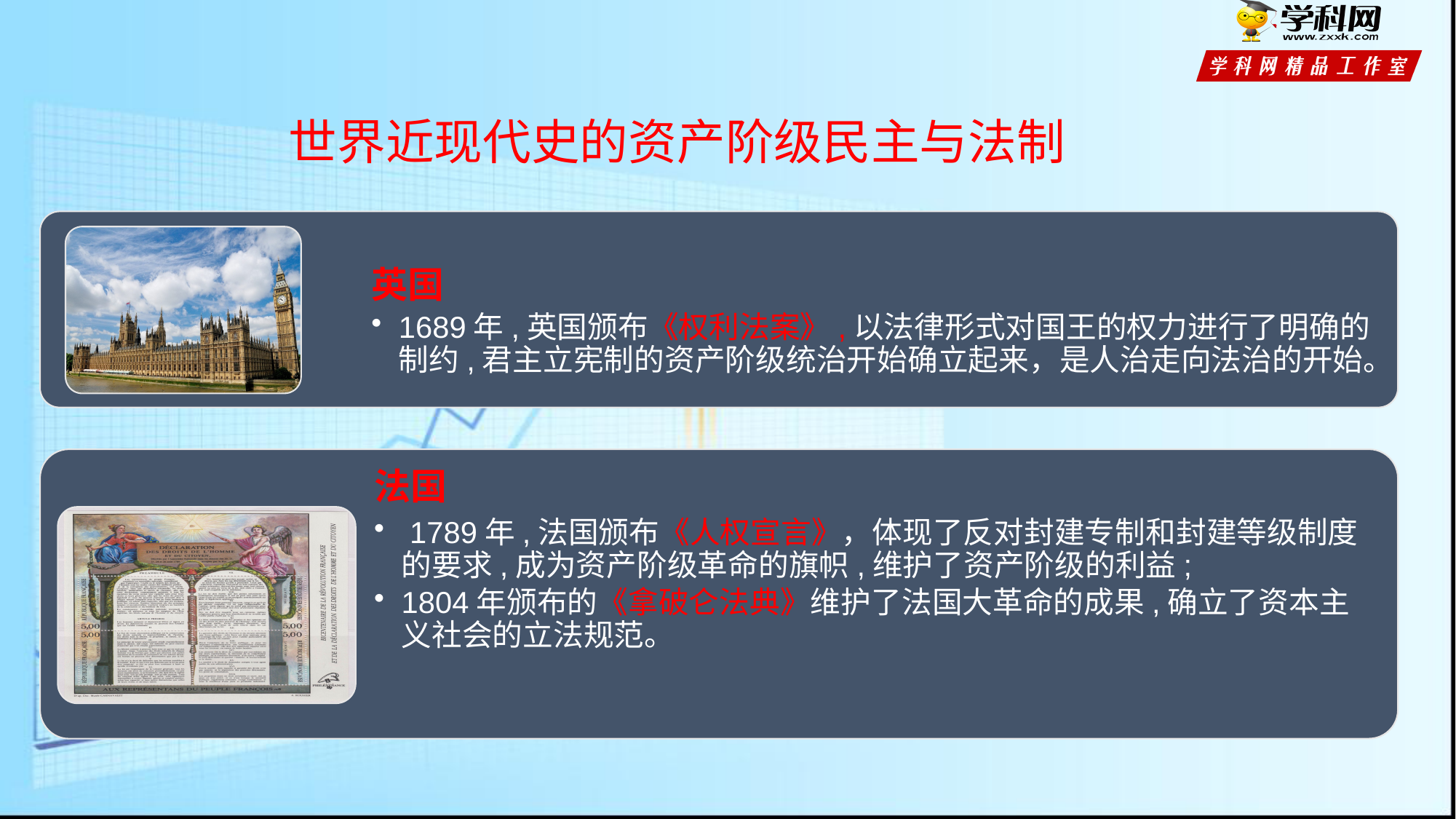

世界近现代史的资产阶级民主与法制

英国
1689年,英国颁布《权利法案》,以法律形式对国王的权力进行了明确的制约,君主立宪制的资产阶级统治开始确立起来，是人治走向法治的开始。
法国
 1789年,法国颁布《人权宣言》，体现了反对封建专制和封建等级制度的要求,成为资产阶级革命的旗帜,维护了资产阶级的利益;
1804年颁布的《拿破仑法典》维护了法国大革命的成果,确立了资本主义社会的立法规范。